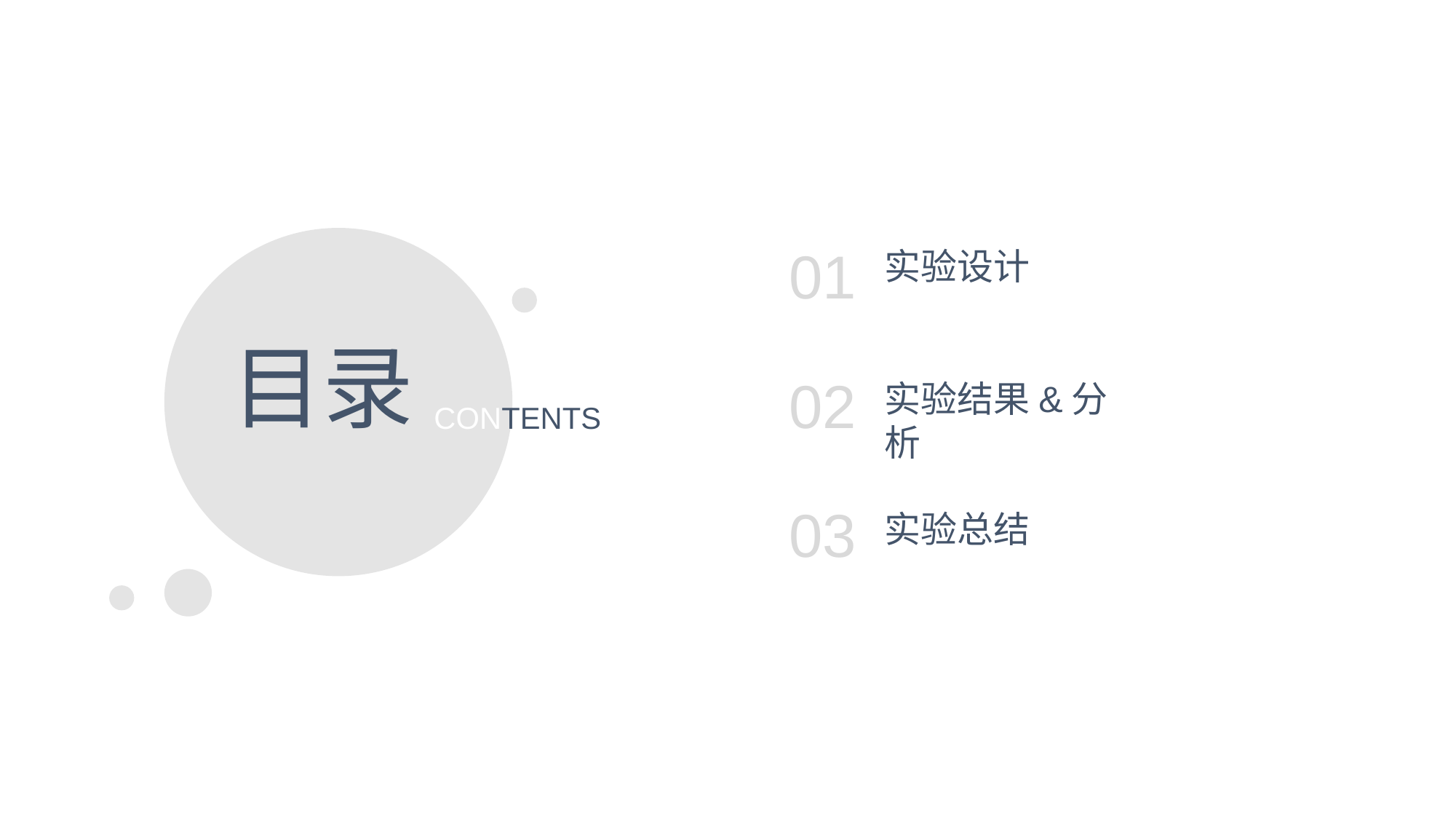

01
实验设计

目录
02
实验结果&分析

CONTENTS
03
实验总结